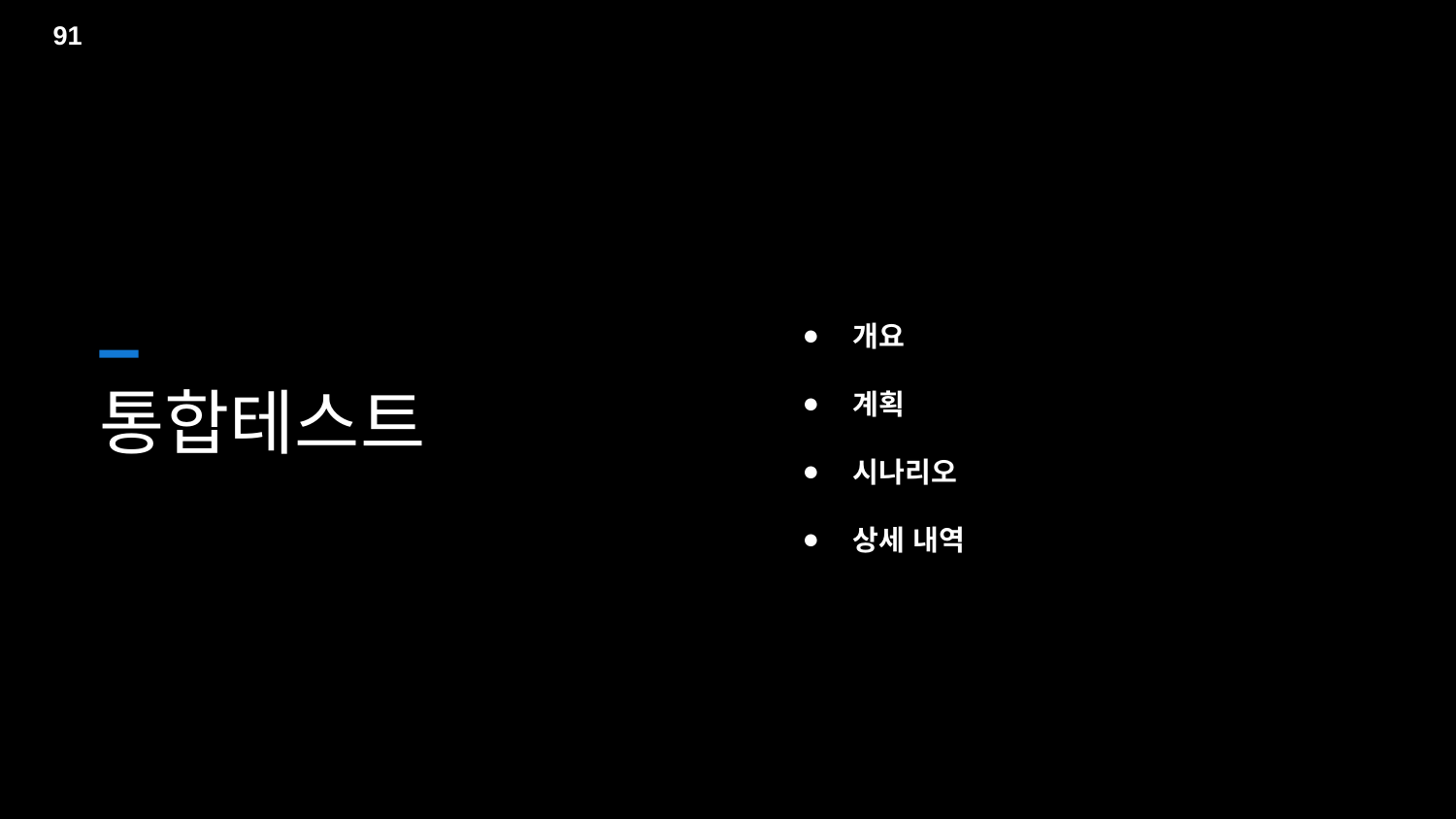

91
개요
계획
시나리오
상세 내역

통합테스트